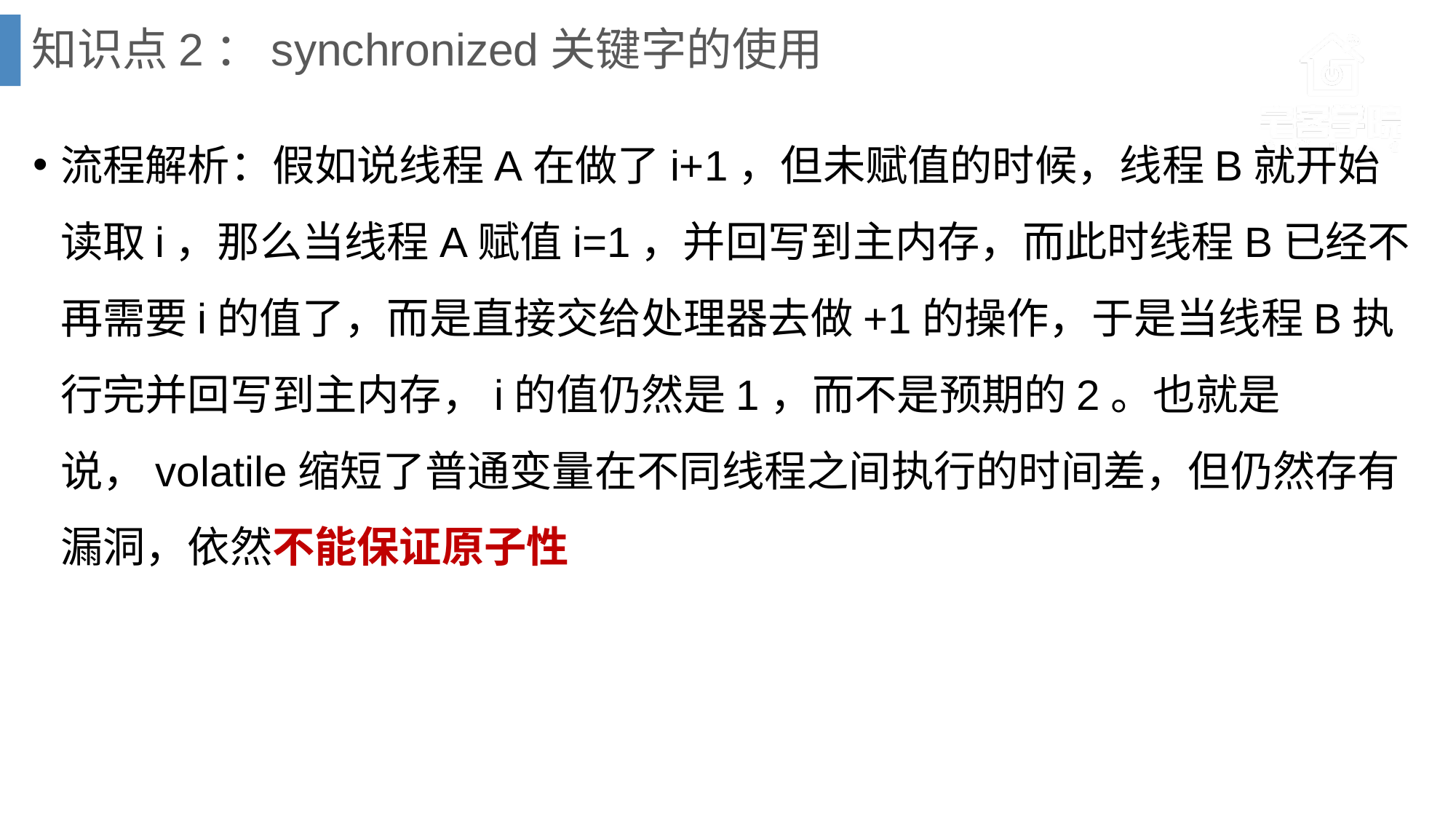

# 知识点2：synchronized关键字的使用
流程解析：假如说线程A在做了i+1，但未赋值的时候，线程B就开始读取i，那么当线程A赋值i=1，并回写到主内存，而此时线程B已经不再需要i的值了，而是直接交给处理器去做+1的操作，于是当线程B执行完并回写到主内存，i的值仍然是1，而不是预期的2。也就是说，volatile缩短了普通变量在不同线程之间执行的时间差，但仍然存有漏洞，依然不能保证原子性